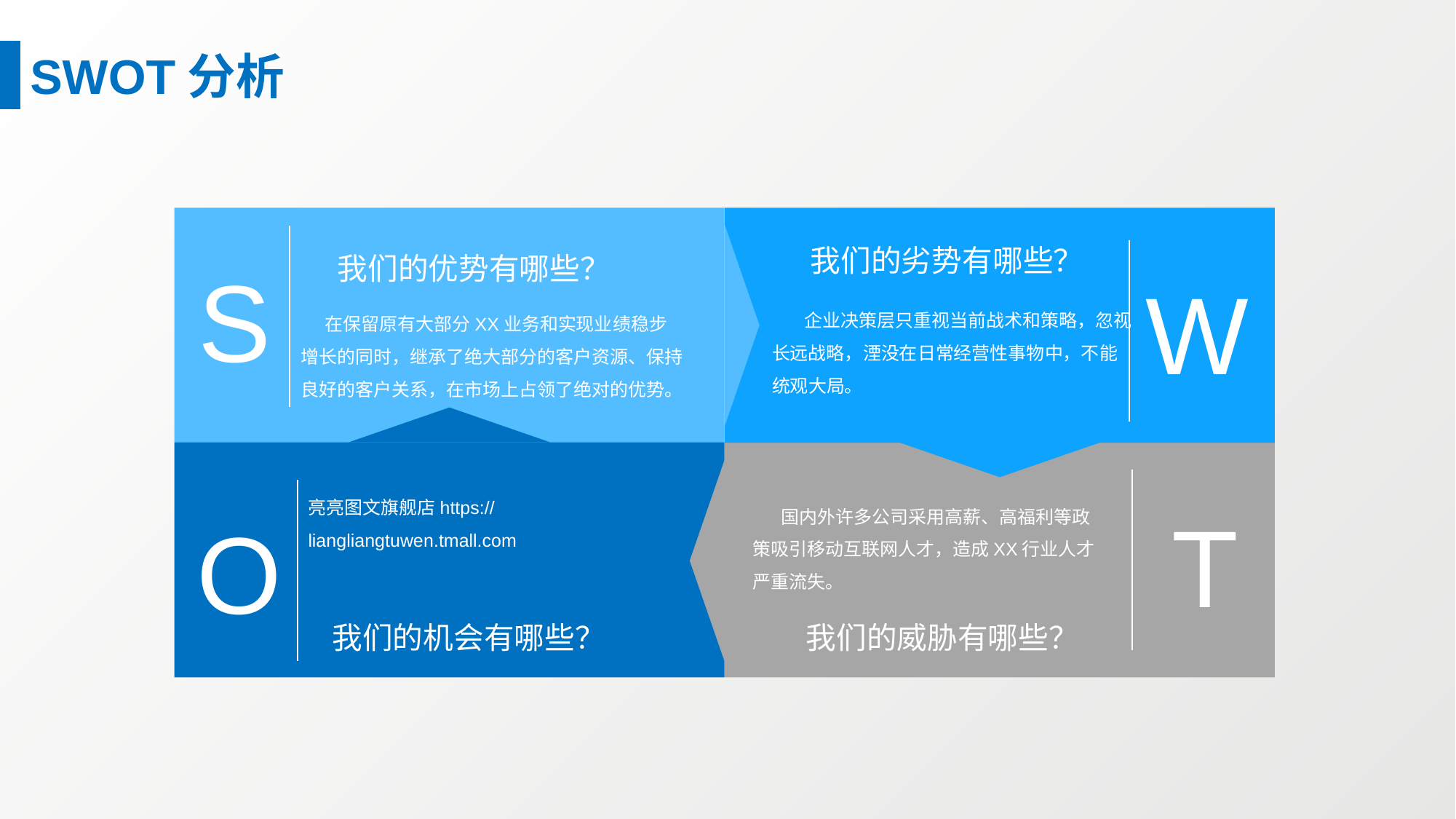

SWOT分析

我们的劣势有哪些？
我们的优势有哪些？
S
W
       企业决策层只重视当前战术和策略，忽视长远战略，湮没在日常经营性事物中，不能统观大局。
     在保留原有大部分XX业务和实现业绩稳步增长的同时，继承了绝大部分的客户资源、保持良好的客户关系，在市场上占领了绝对的优势。

亮亮图文旗舰店https://liangliangtuwen.tmall.com
      国内外许多公司采用高薪、高福利等政策吸引移动互联网人才，造成XX行业人才严重流失。
T
O

我们的机会有哪些？
我们的威胁有哪些？